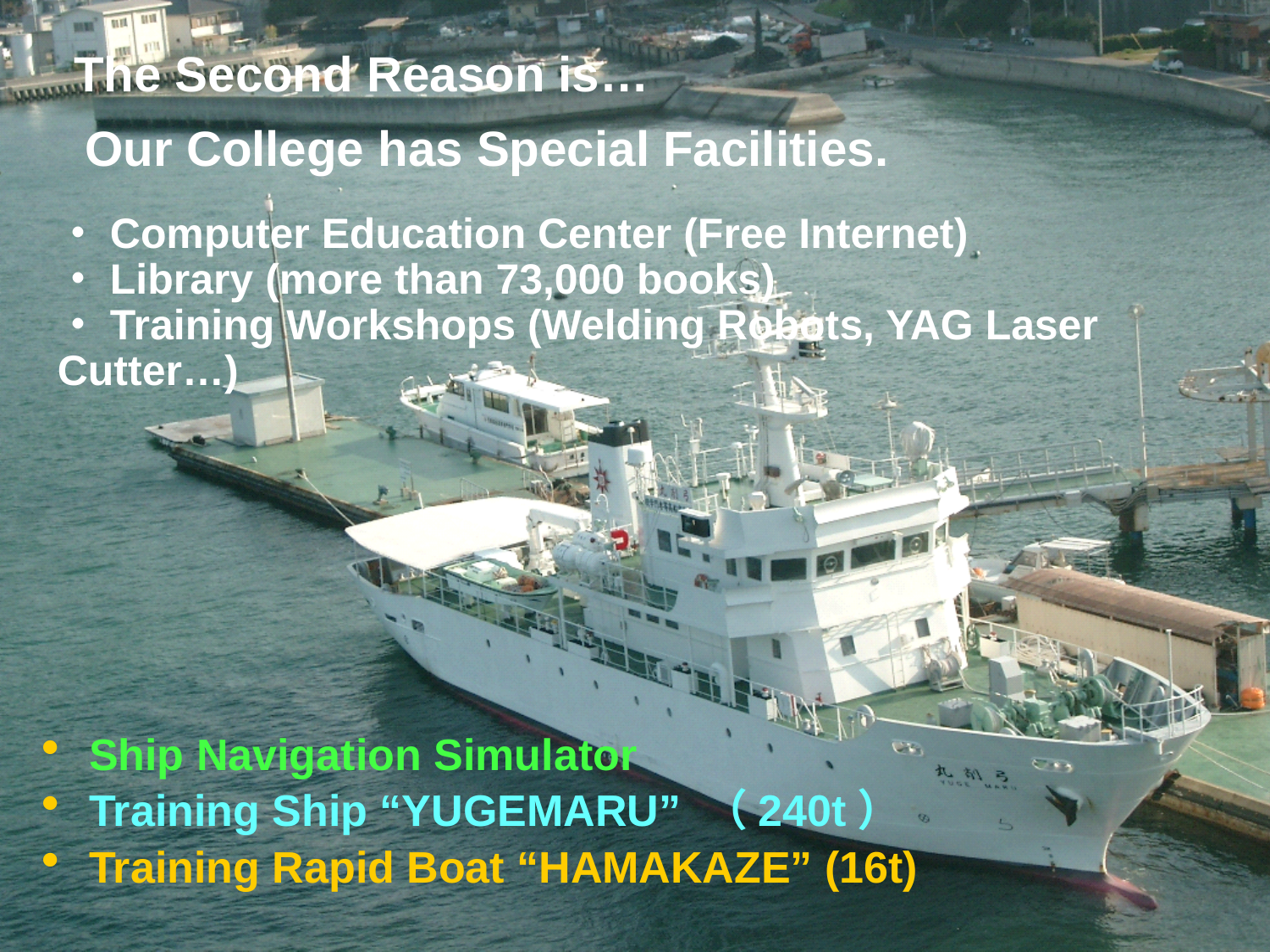

The Second Reason is…
 Our College has Special Facilities.
・Computer Education Center (Free Internet)
・Library (more than 73,000 books)
・Training Workshops (Welding Robots, YAG Laser Cutter…)
Ship Navigation Simulator
Training Ship “YUGEMARU” （240t）
Training Rapid Boat “HAMAKAZE” (16t)